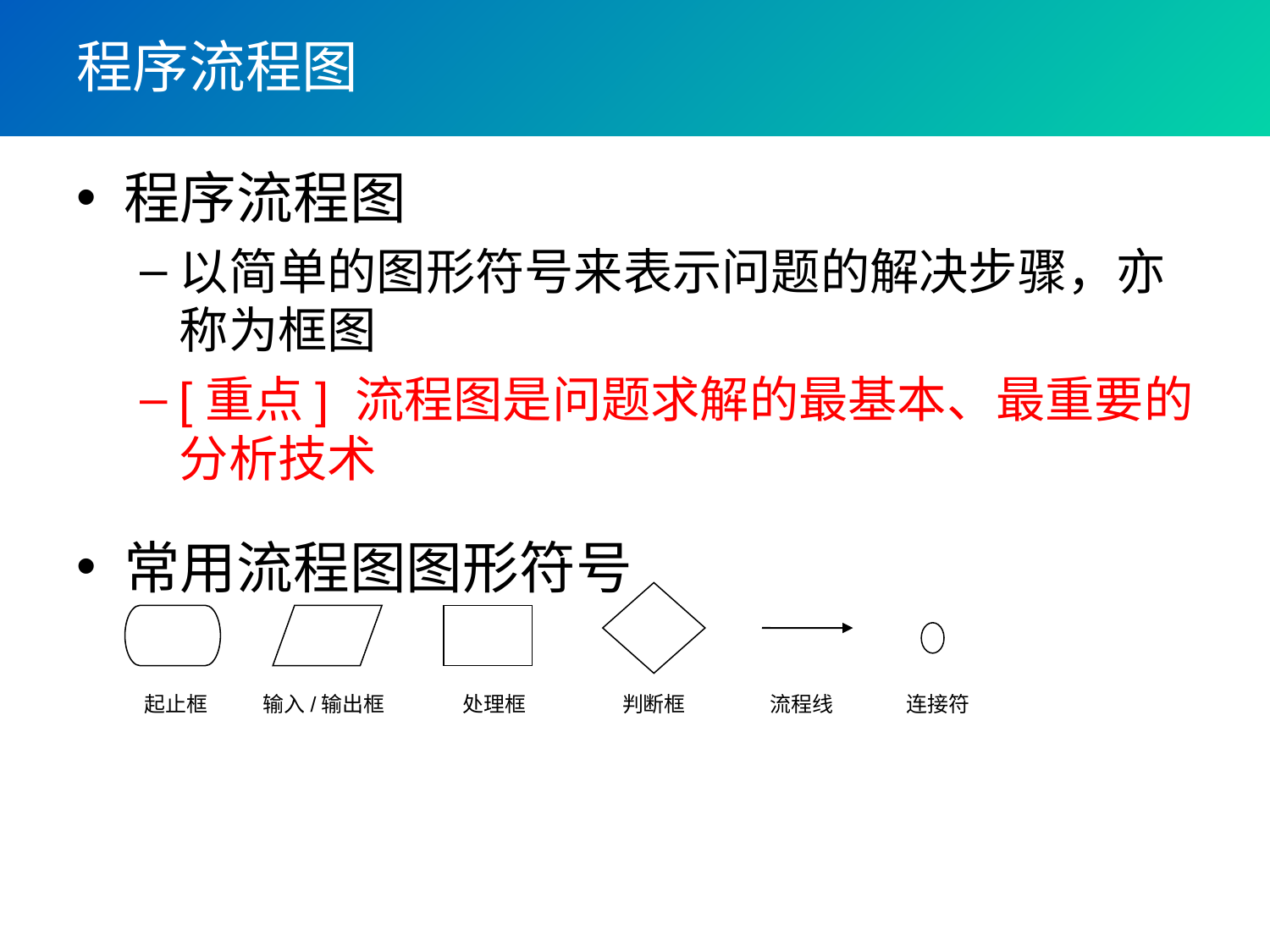

# 程序流程图
程序流程图
以简单的图形符号来表示问题的解决步骤，亦称为框图
[重点] 流程图是问题求解的最基本、最重要的分析技术
常用流程图图形符号

起止框
输入/输出框
处理框
判断框
流程线
连接符